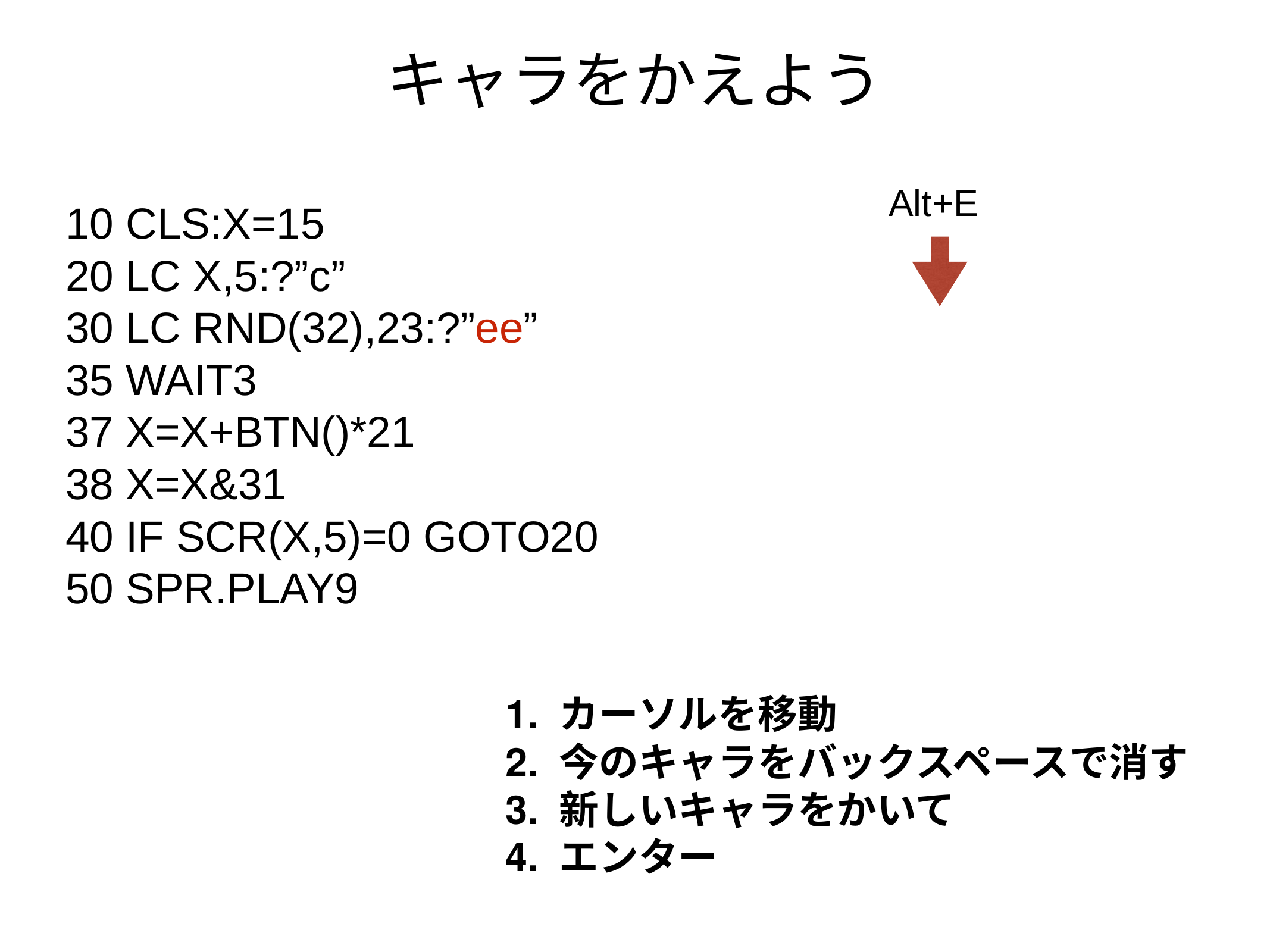

# キャラをかえよう
Alt+E
10 CLS:X=15
20 LC X,5:?”c”
30 LC RND(32),23:?”ee”
35 WAIT3
37 X=X+BTN()*21
38 X=X&31
40 IF SCR(X,5)=0 GOTO20
50 SPR.PLAY9

1. カーソルを移動
2. 今のキャラをバックスペースで消す
3. 新しいキャラをかいて
4. エンター